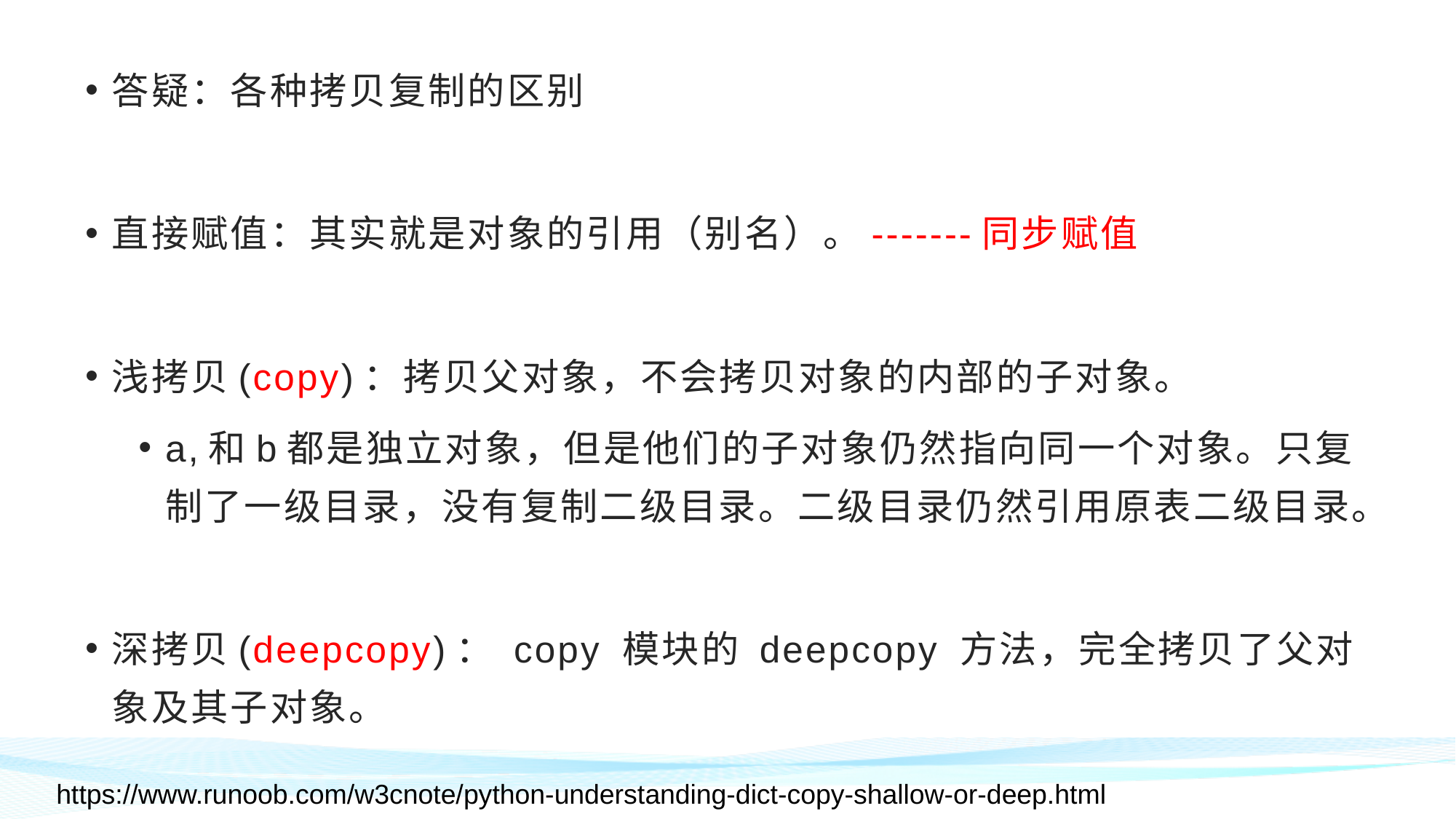

答疑：各种拷贝复制的区别

直接赋值：其实就是对象的引用（别名）。-------同步赋值

浅拷贝(copy)：拷贝父对象，不会拷贝对象的内部的子对象。
a,和b都是独立对象，但是他们的子对象仍然指向同一个对象。只复制了一级目录，没有复制二级目录。二级目录仍然引用原表二级目录。

深拷贝(deepcopy)： copy 模块的 deepcopy 方法，完全拷贝了父对象及其子对象。
43
https://www.runoob.com/w3cnote/python-understanding-dict-copy-shallow-or-deep.html